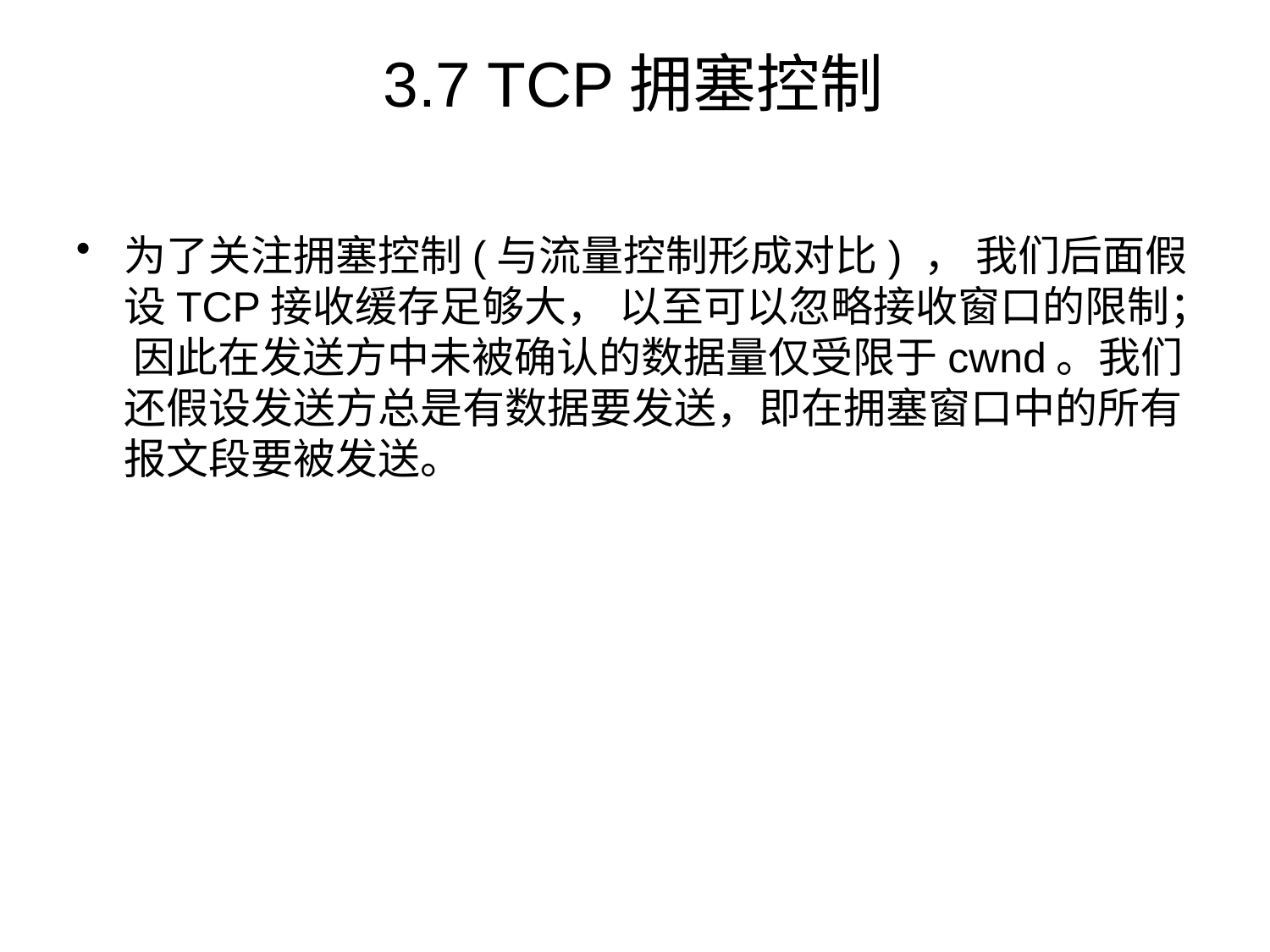

# 3.7 TCP拥塞控制
为了关注拥塞控制(与流量控制形成对比) ， 我们后面假设TCP接收缓存足够大， 以至可以忽略接收窗口的限制； 因此在发送方中未被确认的数据量仅受限于cwnd。我们还假设发送方总是有数据要发送，即在拥塞窗口中的所有报文段要被发送。